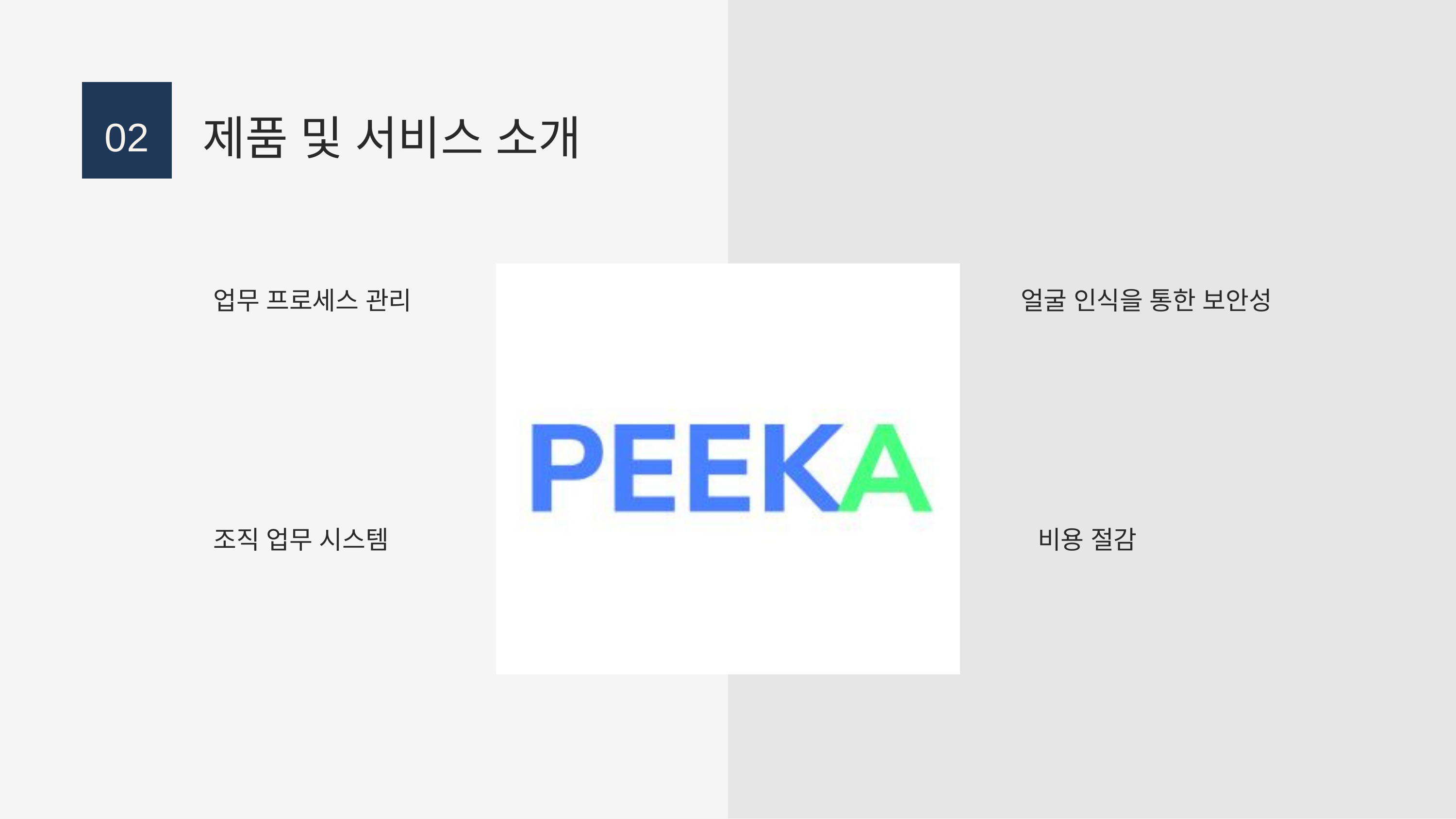

제품 및 서비스 소개
02

업무 프로세스 관리
얼굴 인식을 통한 보안성
조직 업무 시스템
비용 절감